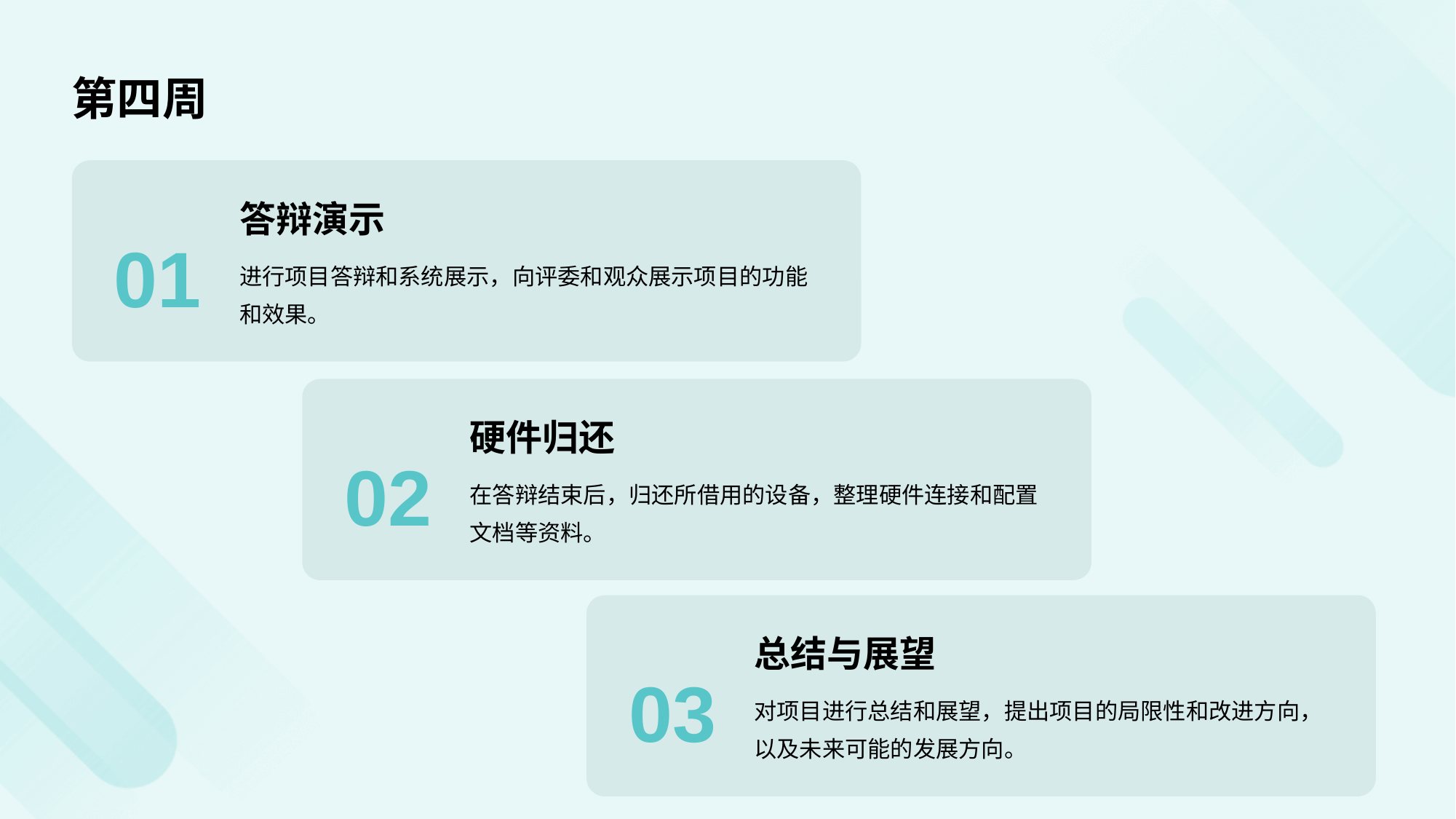

第四周

答辩演示
01
进行项目答辩和系统展示，向评委和观众展示项目的功能和效果。

硬件归还
02
在答辩结束后，归还所借用的设备，整理硬件连接和配置文档等资料。

总结与展望
03
对项目进行总结和展望，提出项目的局限性和改进方向，以及未来可能的发展方向。